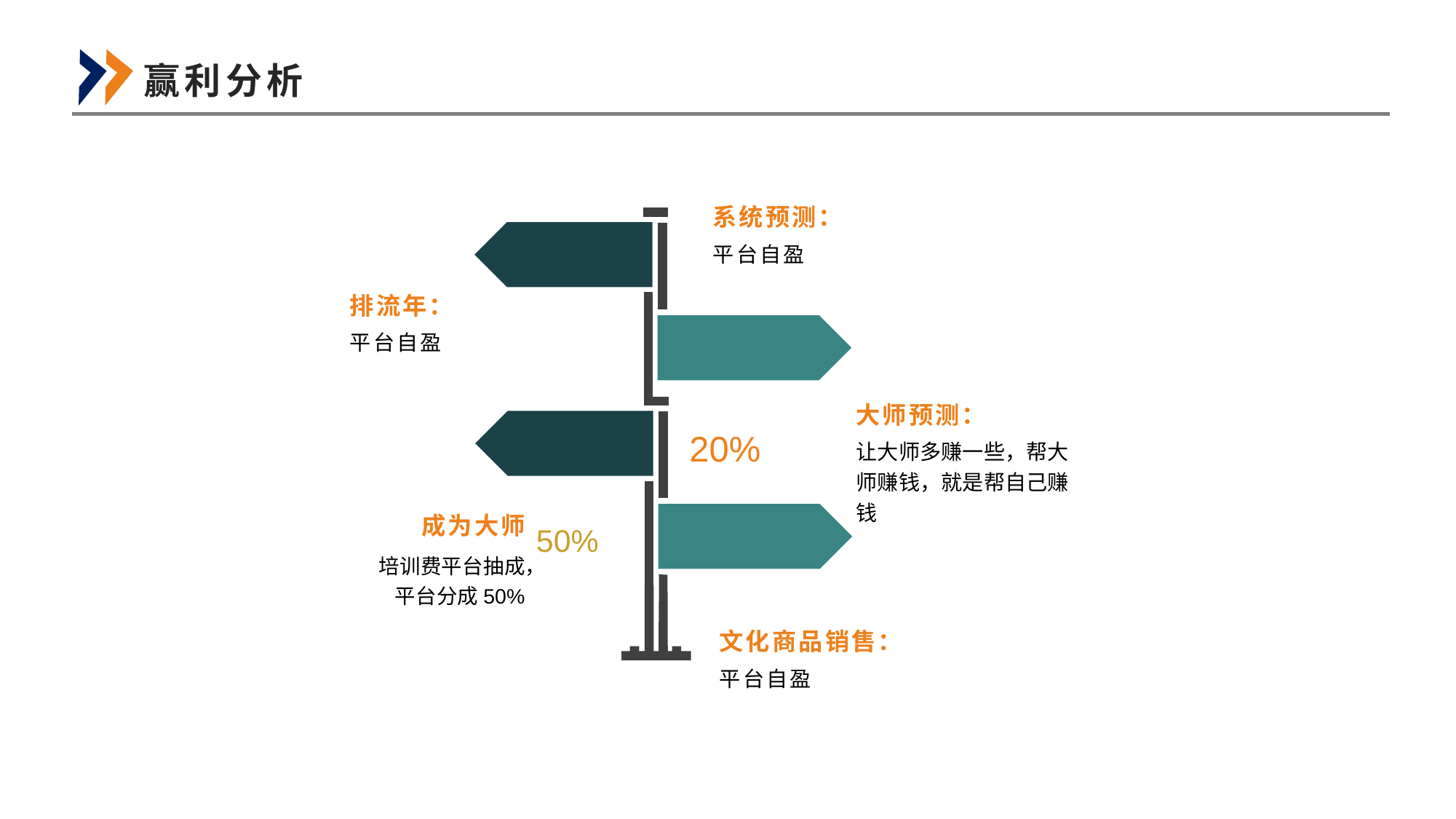

赢利分析

系统预测：
平台自盈

排流年：
平台自盈

大师预测：
让大师多赚一些，帮大师赚钱，就是帮自己赚钱

20%

成为大师
培训费平台抽成，平台分成50%

50%

文化商品销售：
平台自盈